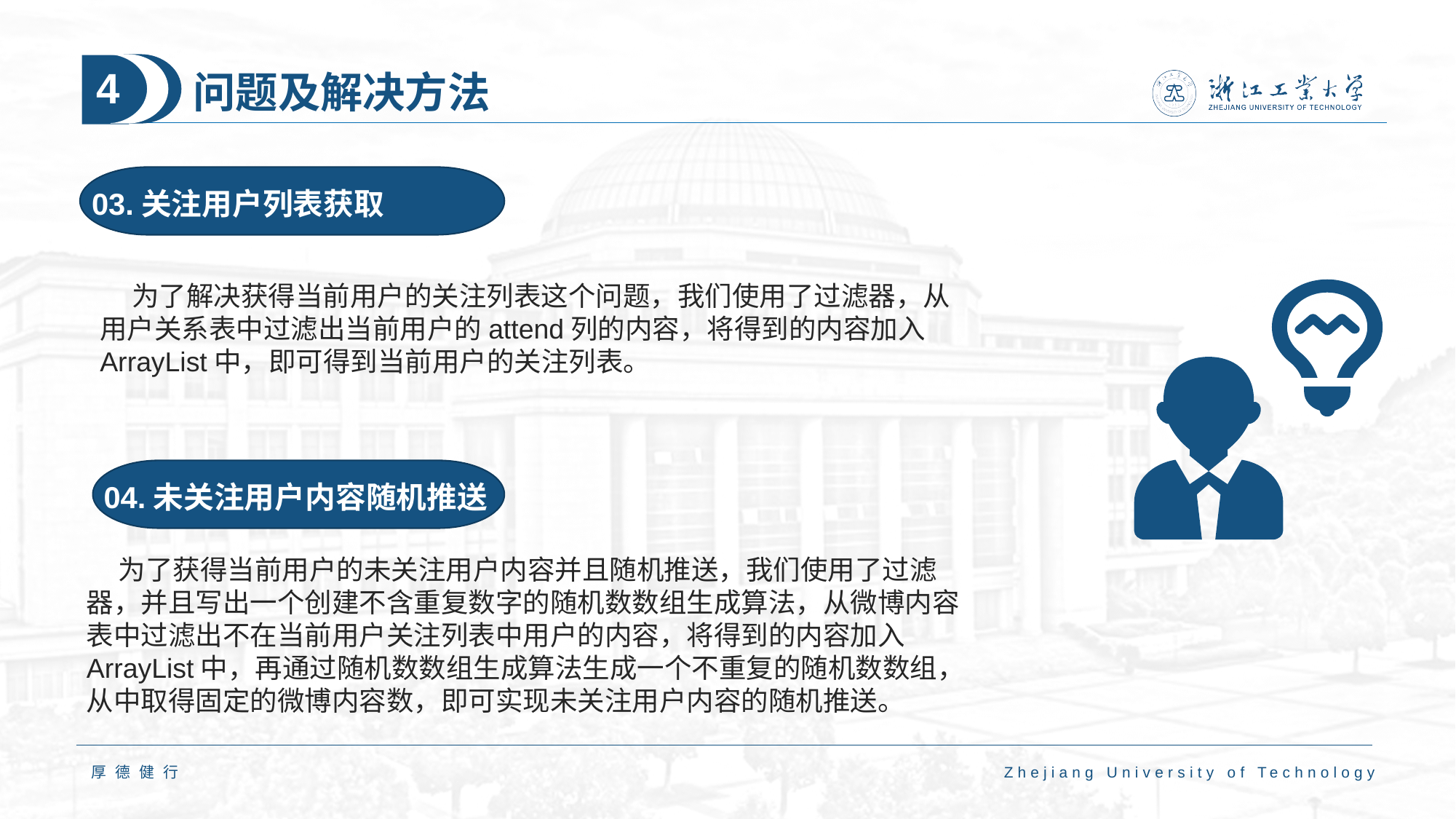

# 问题及解决方法
4
03.关注用户列表获取

为了解决获得当前用户的关注列表这个问题，我们使用了过滤器，从用户关系表中过滤出当前用户的attend列的内容，将得到的内容加入ArrayList中，即可得到当前用户的关注列表。

04.未关注用户内容随机推送

为了获得当前用户的未关注用户内容并且随机推送，我们使用了过滤器，并且写出一个创建不含重复数字的随机数数组生成算法，从微博内容表中过滤出不在当前用户关注列表中用户的内容，将得到的内容加入ArrayList中，再通过随机数数组生成算法生成一个不重复的随机数数组，从中取得固定的微博内容数，即可实现未关注用户内容的随机推送。
厚德健行
Zhejiang University of Technology